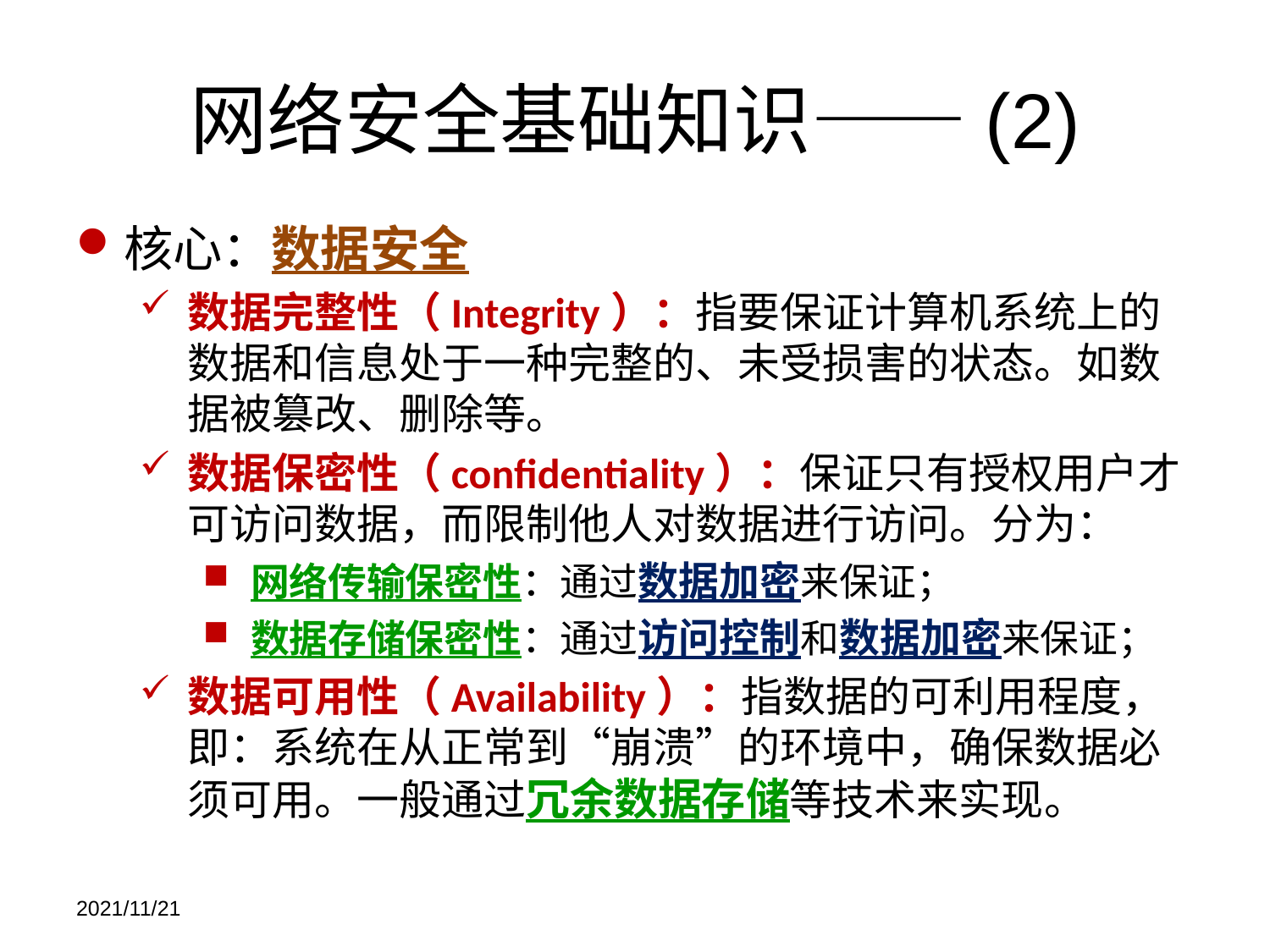

# 网络安全基础知识——(2)
核心：数据安全
数据完整性（Integrity）：指要保证计算机系统上的数据和信息处于一种完整的、未受损害的状态。如数据被篡改、删除等。
数据保密性（confidentiality）：保证只有授权用户才可访问数据，而限制他人对数据进行访问。分为：
网络传输保密性：通过数据加密来保证；
数据存储保密性：通过访问控制和数据加密来保证；
数据可用性（Availability）：指数据的可利用程度，即：系统在从正常到“崩溃”的环境中，确保数据必须可用。一般通过冗余数据存储等技术来实现。
2021/11/21